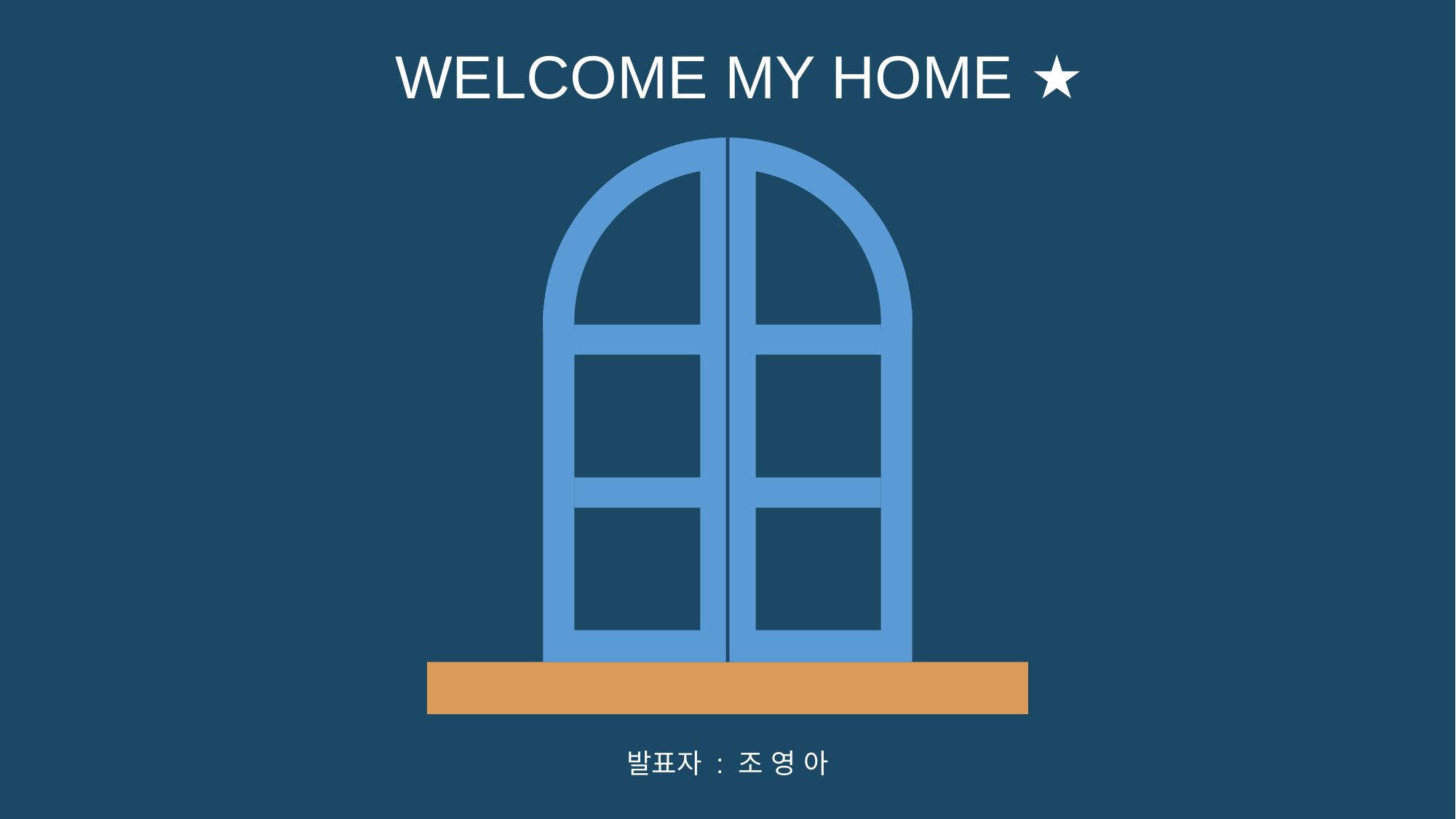

WELCOME MY HOME ★

발표자 : 조 영 아